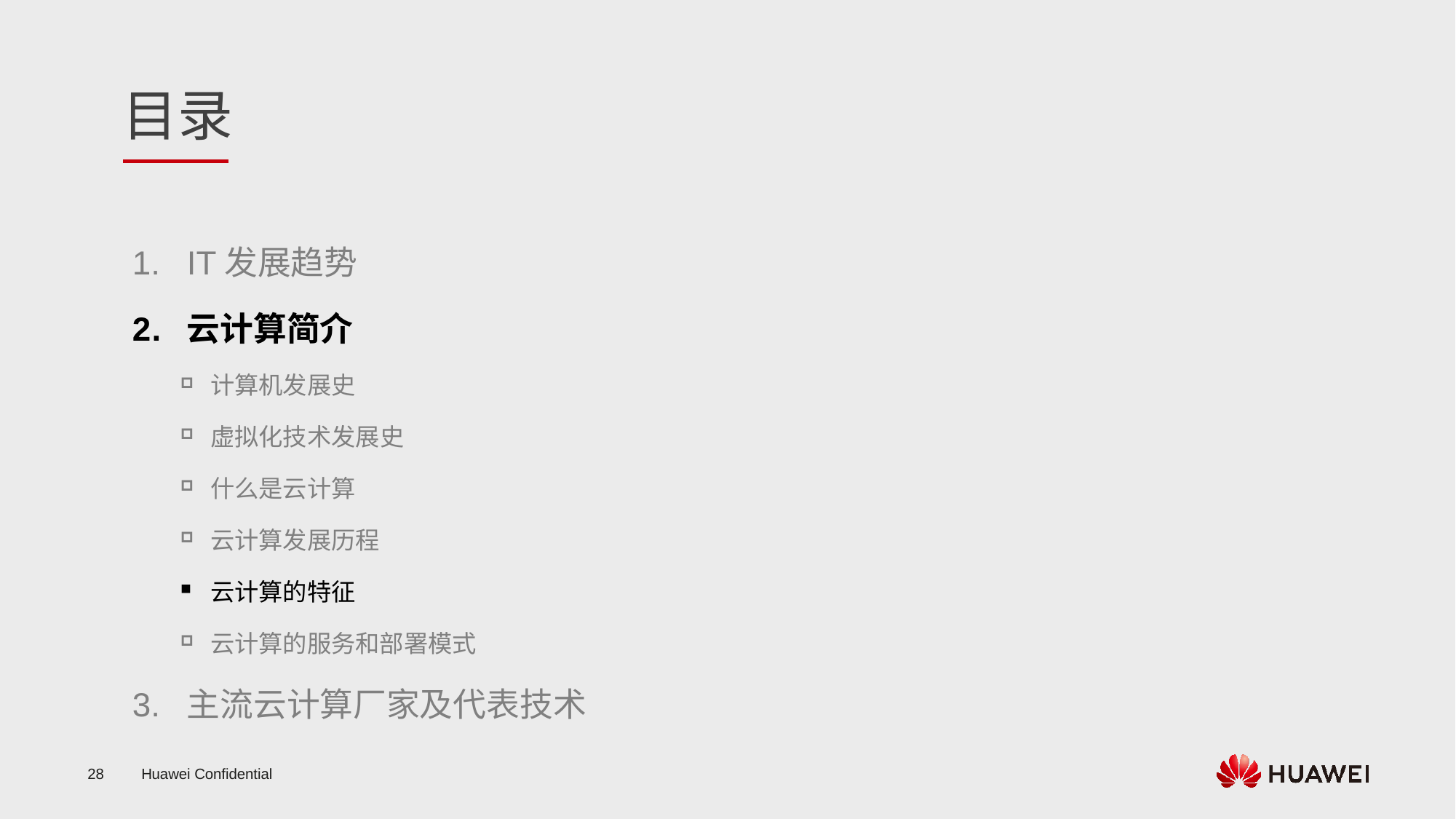

IT发展趋势
云计算简介
计算机发展史
虚拟化技术发展史
什么是云计算
云计算发展历程
云计算的特征
云计算的服务和部署模式
主流云计算厂家及代表技术